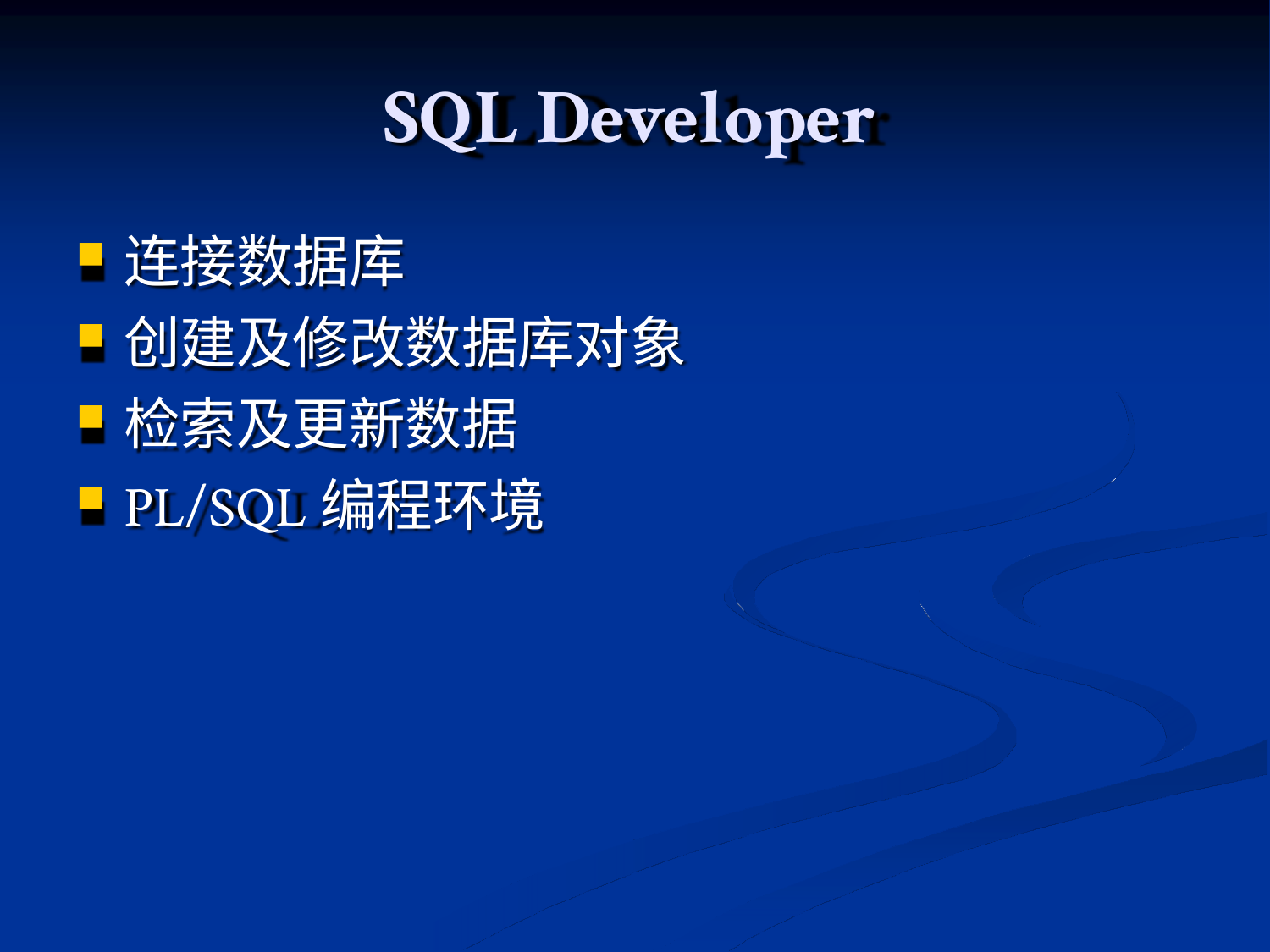

# SQL Developer

连接数据库
创建及修改数据库对象
检索及更新数据
PL/SQL编程环境